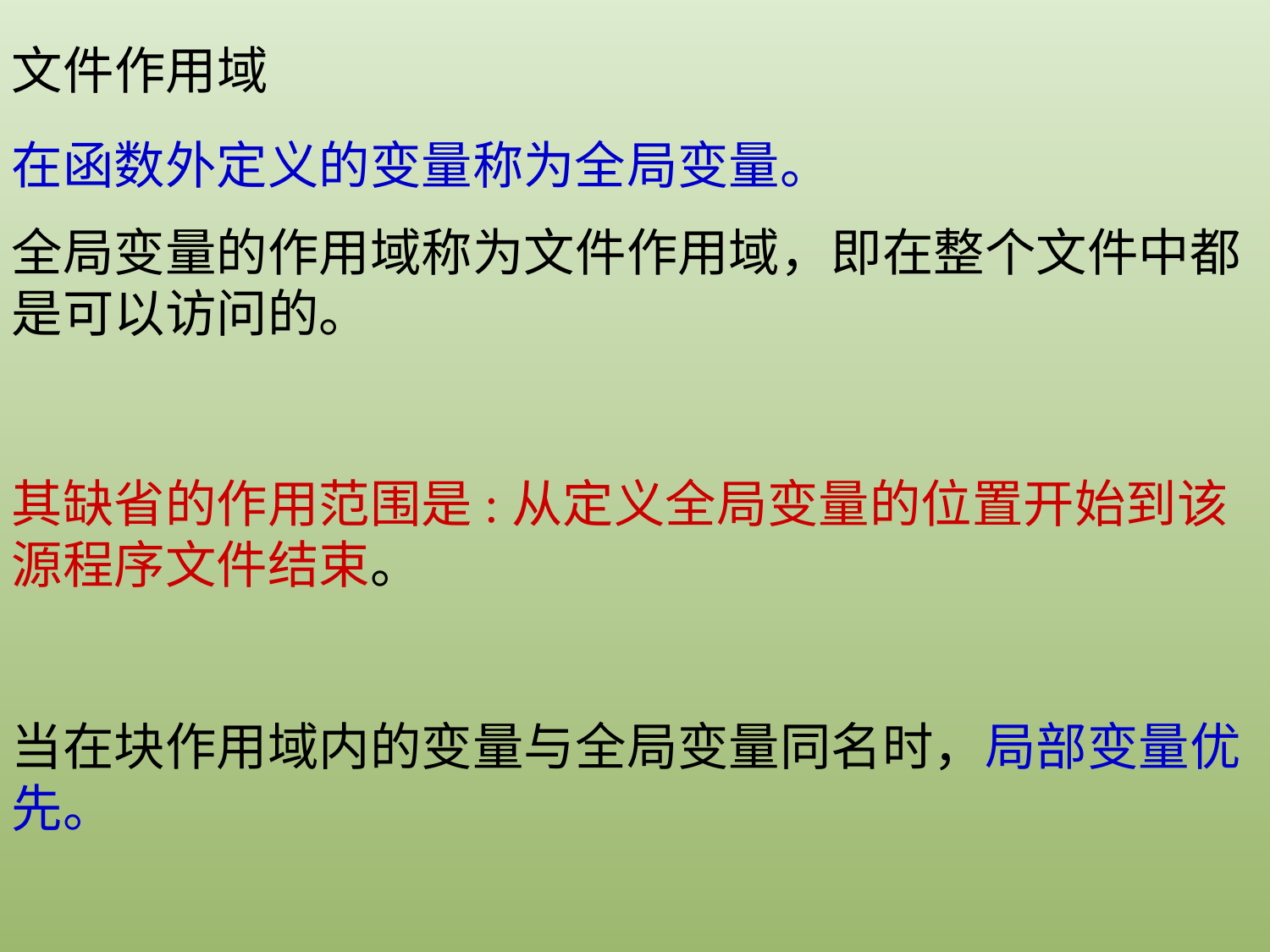

文件作用域
在函数外定义的变量称为全局变量。
全局变量的作用域称为文件作用域，即在整个文件中都是可以访问的。
其缺省的作用范围是:从定义全局变量的位置开始到该源程序文件结束。
当在块作用域内的变量与全局变量同名时，局部变量优先。
223